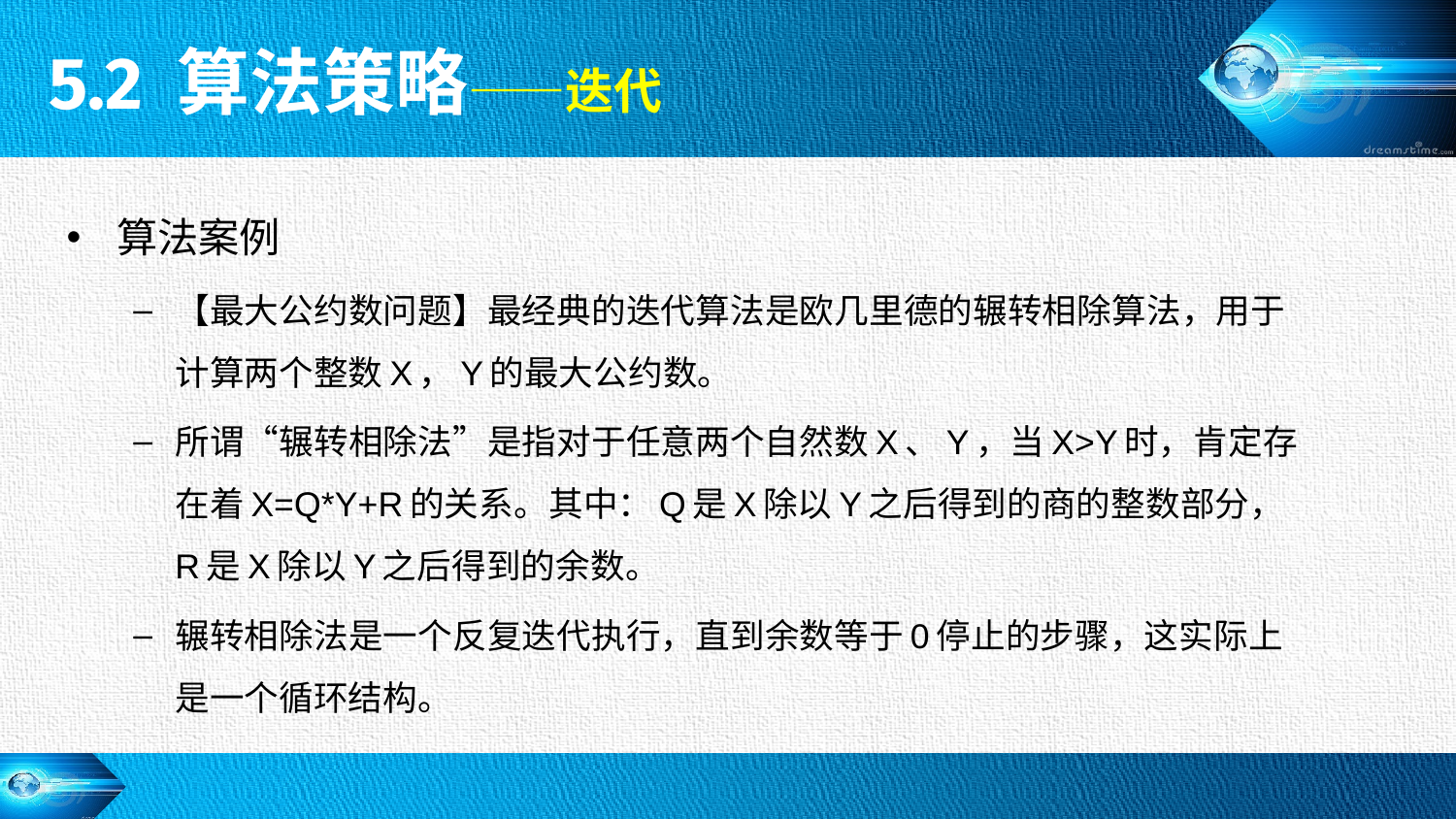

5.2 算法策略——迭代
算法案例
【最大公约数问题】最经典的迭代算法是欧几里德的辗转相除算法，用于计算两个整数X，Y的最大公约数。
所谓“辗转相除法”是指对于任意两个自然数X、Y，当X>Y时，肯定存在着X=Q*Y+R的关系。其中：Q是X除以Y之后得到的商的整数部分，R是X除以Y之后得到的余数。
辗转相除法是一个反复迭代执行，直到余数等于0停止的步骤，这实际上是一个循环结构。